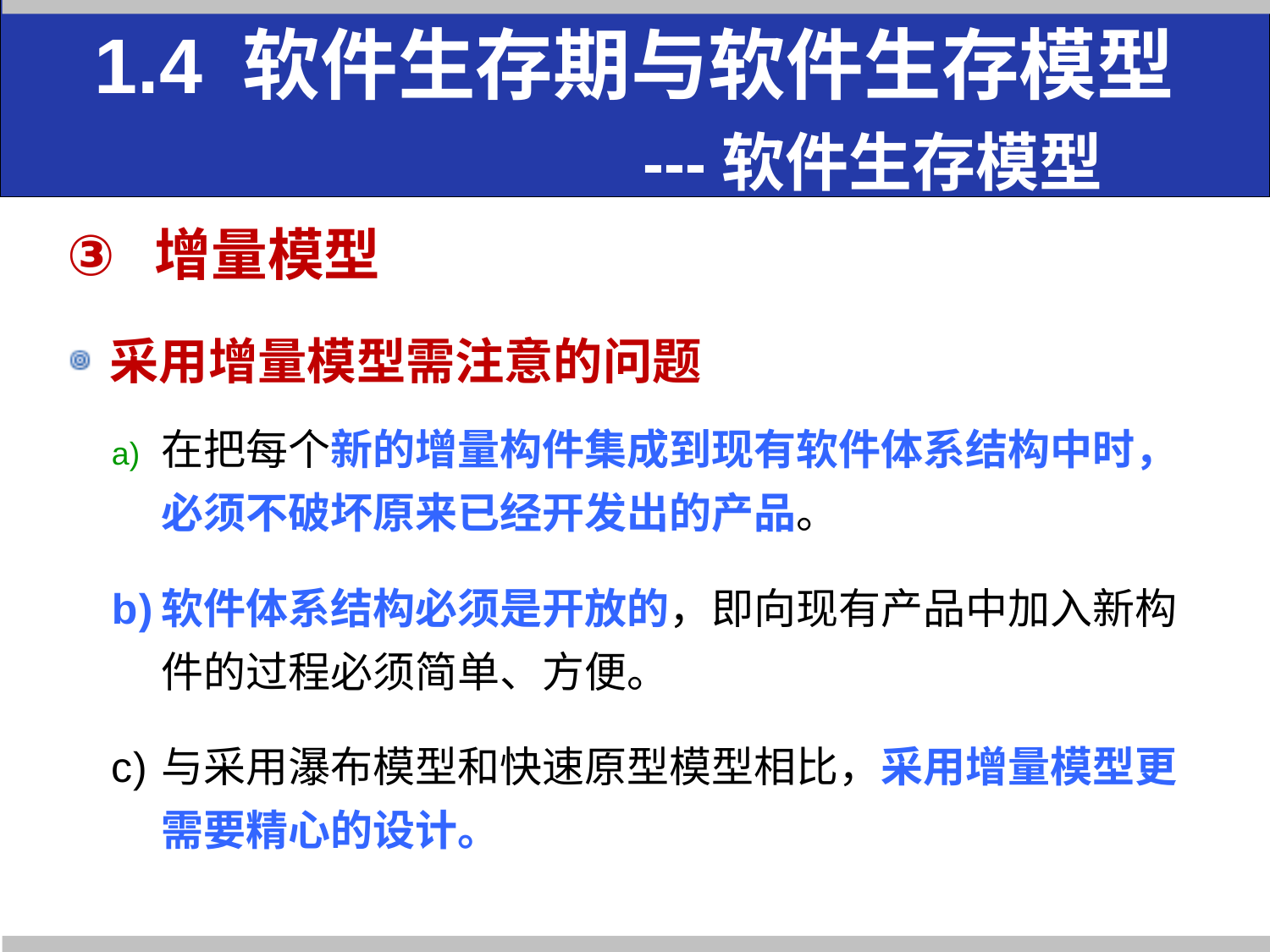

# 1.4 软件生存期与软件生存模型 ---软件生存模型
增量模型
采用增量模型需注意的问题
在把每个新的增量构件集成到现有软件体系结构中时，必须不破坏原来已经开发出的产品。
软件体系结构必须是开放的，即向现有产品中加入新构件的过程必须简单、方便。
与采用瀑布模型和快速原型模型相比，采用增量模型更需要精心的设计。
72